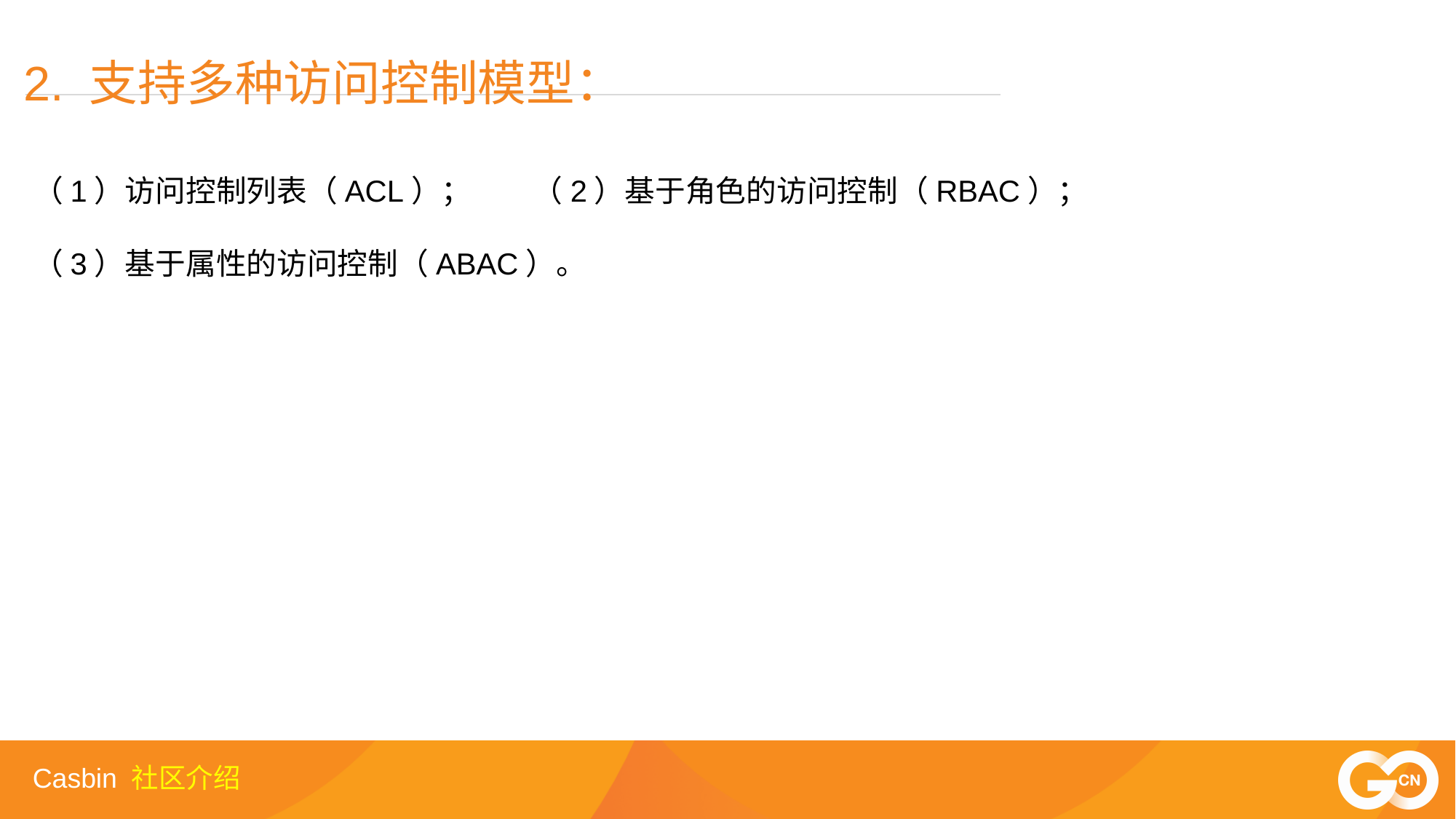

2. 支持多种访问控制模型：
（1）访问控制列表（ACL）；         （2）基于角色的访问控制（RBAC）；
（3）基于属性的访问控制（ABAC）。

Casbin 社区介绍